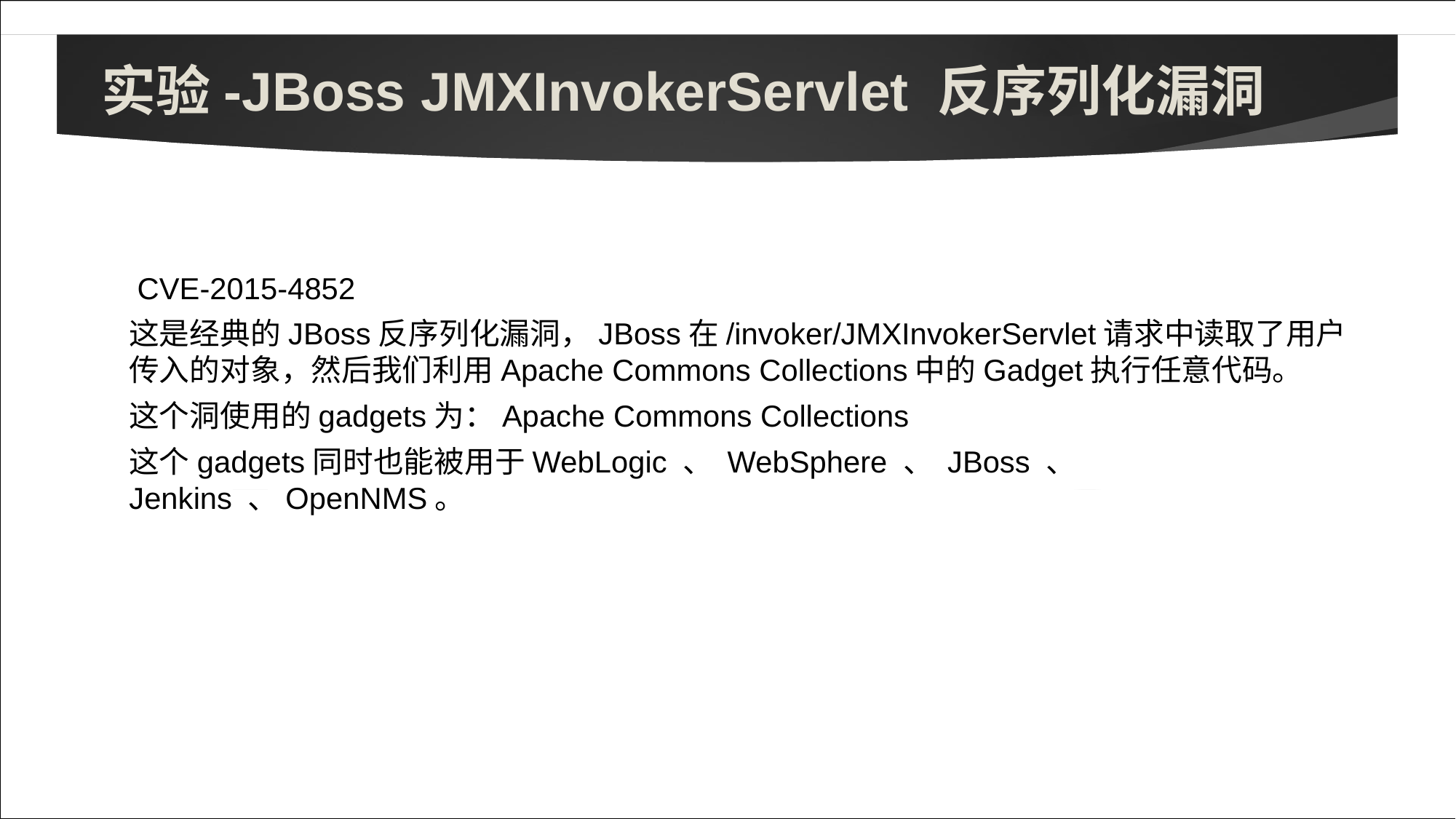

# 实验-JBoss JMXInvokerServlet 反序列化漏洞
 CVE-2015-4852
这是经典的JBoss反序列化漏洞，JBoss在/invoker/JMXInvokerServlet请求中读取了用户传入的对象，然后我们利用Apache Commons Collections中的Gadget执行任意代码。
这个洞使用的gadgets为：Apache Commons Collections
这个gadgets同时也能被用于WebLogic 、 WebSphere 、 JBoss 、 Jenkins 、OpenNMS。